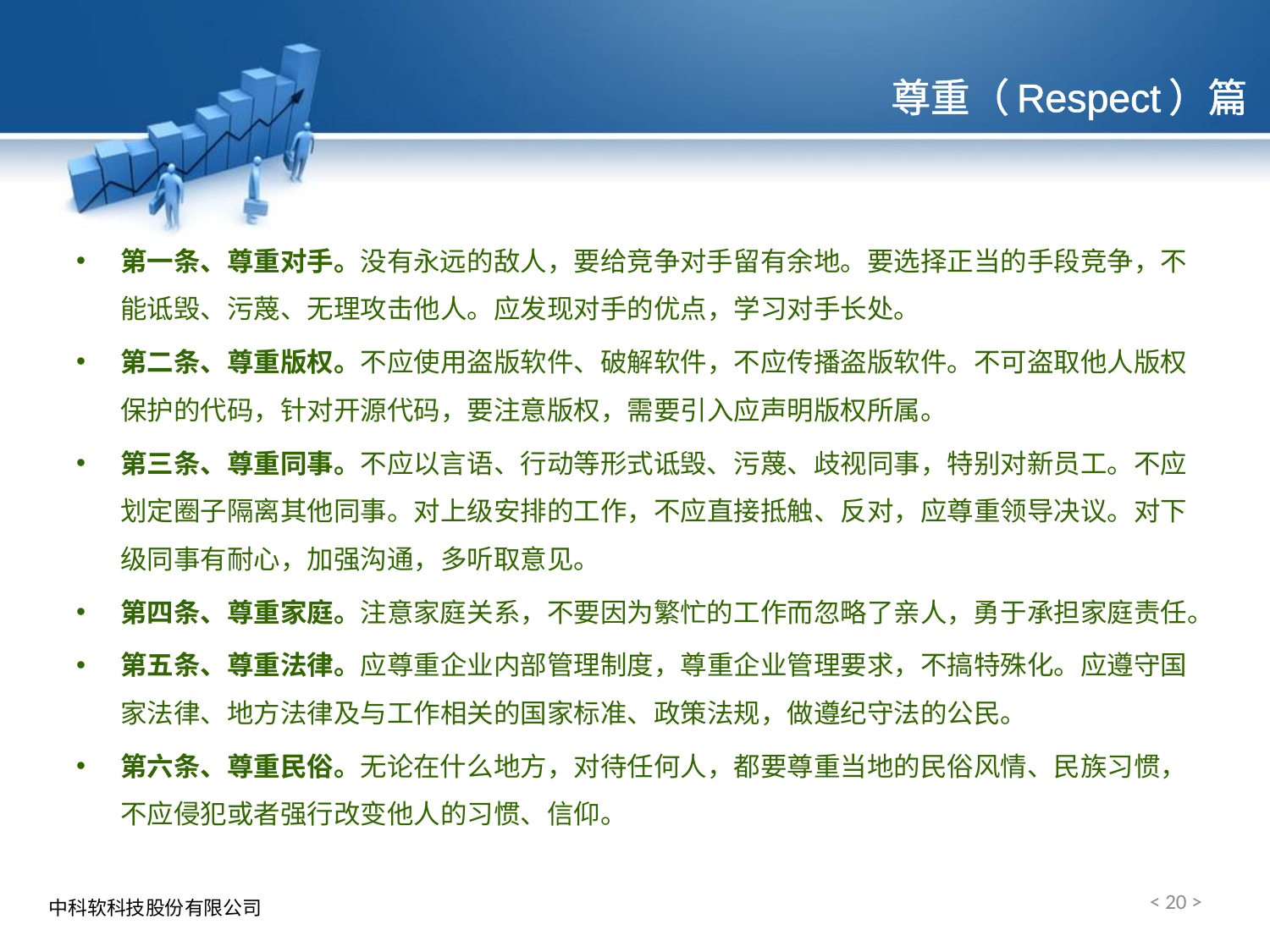

# 尊重（Respect）篇
第一条、尊重对手。没有永远的敌人，要给竞争对手留有余地。要选择正当的手段竞争，不能诋毁、污蔑、无理攻击他人。应发现对手的优点，学习对手长处。
第二条、尊重版权。不应使用盗版软件、破解软件，不应传播盗版软件。不可盗取他人版权保护的代码，针对开源代码，要注意版权，需要引入应声明版权所属。
第三条、尊重同事。不应以言语、行动等形式诋毁、污蔑、歧视同事，特别对新员工。不应划定圈子隔离其他同事。对上级安排的工作，不应直接抵触、反对，应尊重领导决议。对下级同事有耐心，加强沟通，多听取意见。
第四条、尊重家庭。注意家庭关系，不要因为繁忙的工作而忽略了亲人，勇于承担家庭责任。
第五条、尊重法律。应尊重企业内部管理制度，尊重企业管理要求，不搞特殊化。应遵守国家法律、地方法律及与工作相关的国家标准、政策法规，做遵纪守法的公民。
第六条、尊重民俗。无论在什么地方，对待任何人，都要尊重当地的民俗风情、民族习惯，不应侵犯或者强行改变他人的习惯、信仰。